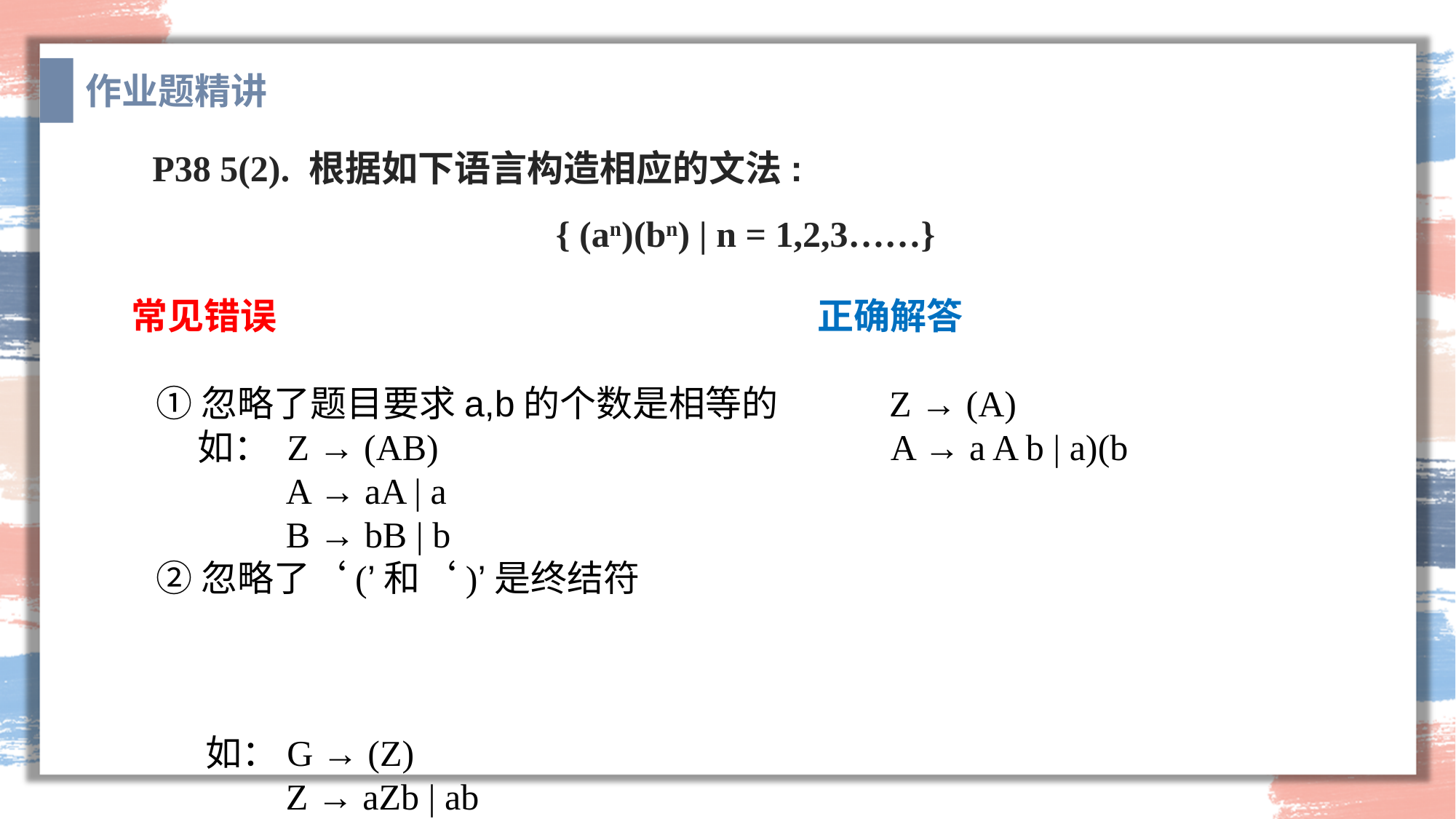

作业题精讲
P38 5(2). 根据如下语言构造相应的文法:
{ (an)(bn) | n = 1,2,3……}
常见错误

   ①忽略了题目要求a,b的个数是相等的
       如： Z → (AB)
                 A → aA | a
                 B → bB | b
   ②忽略了‘(’和‘)’是终结符
        如：G → (Z)
                 Z → aZb | ab
正确解答

       Z → (A)
        A → a A b | a)(b